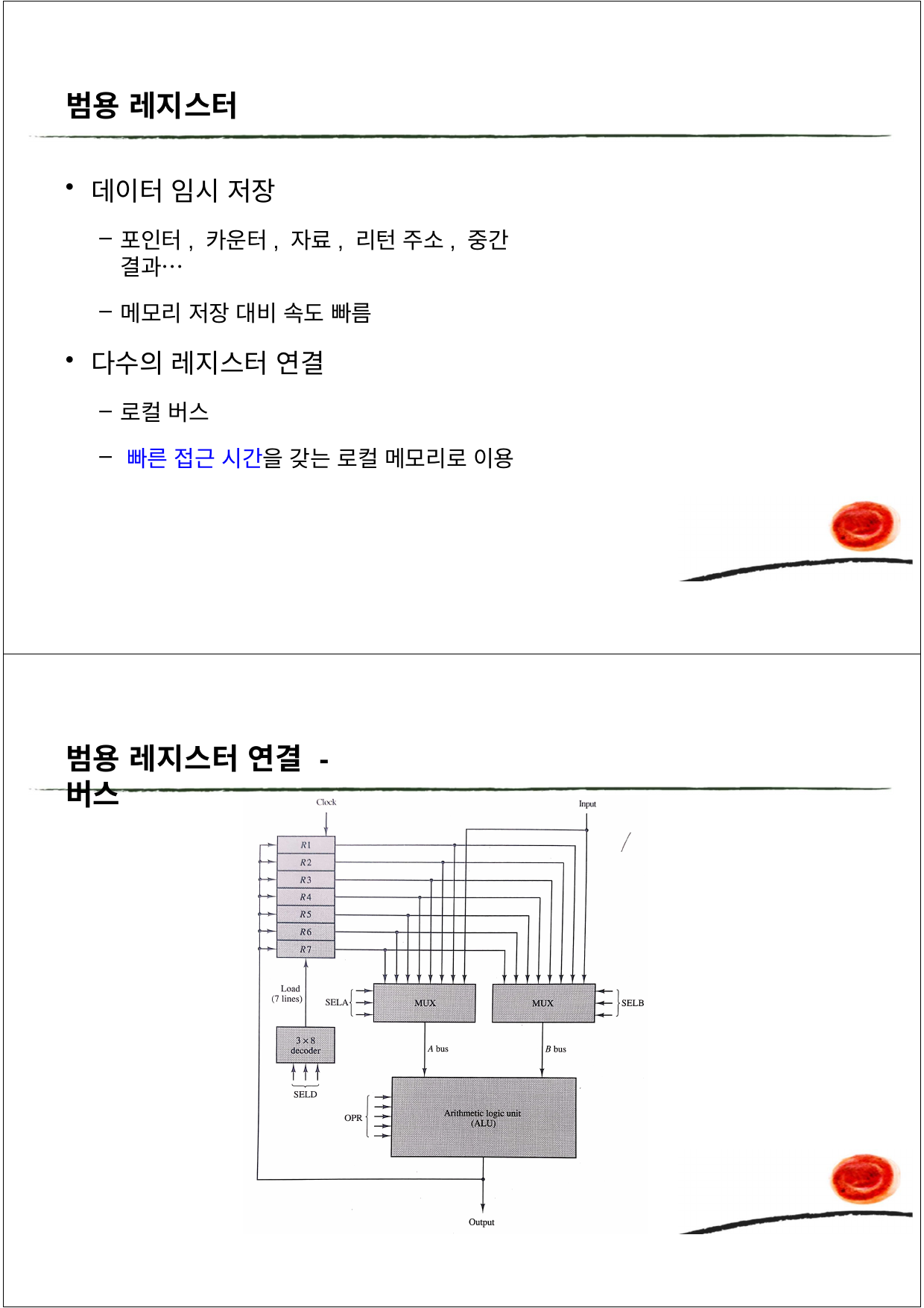

범용 레지스터

데이터 임시 저장
포인터, 카운터, 자료, 리턴 주소, 중간 결과…
메모리 저장 대비 속도 빠름
다수의 레지스터 연결
로컬 버스
빠른 접근 시간을 갖는 로컬 메모리로 이용

범용 레지스터 연결 - 버스